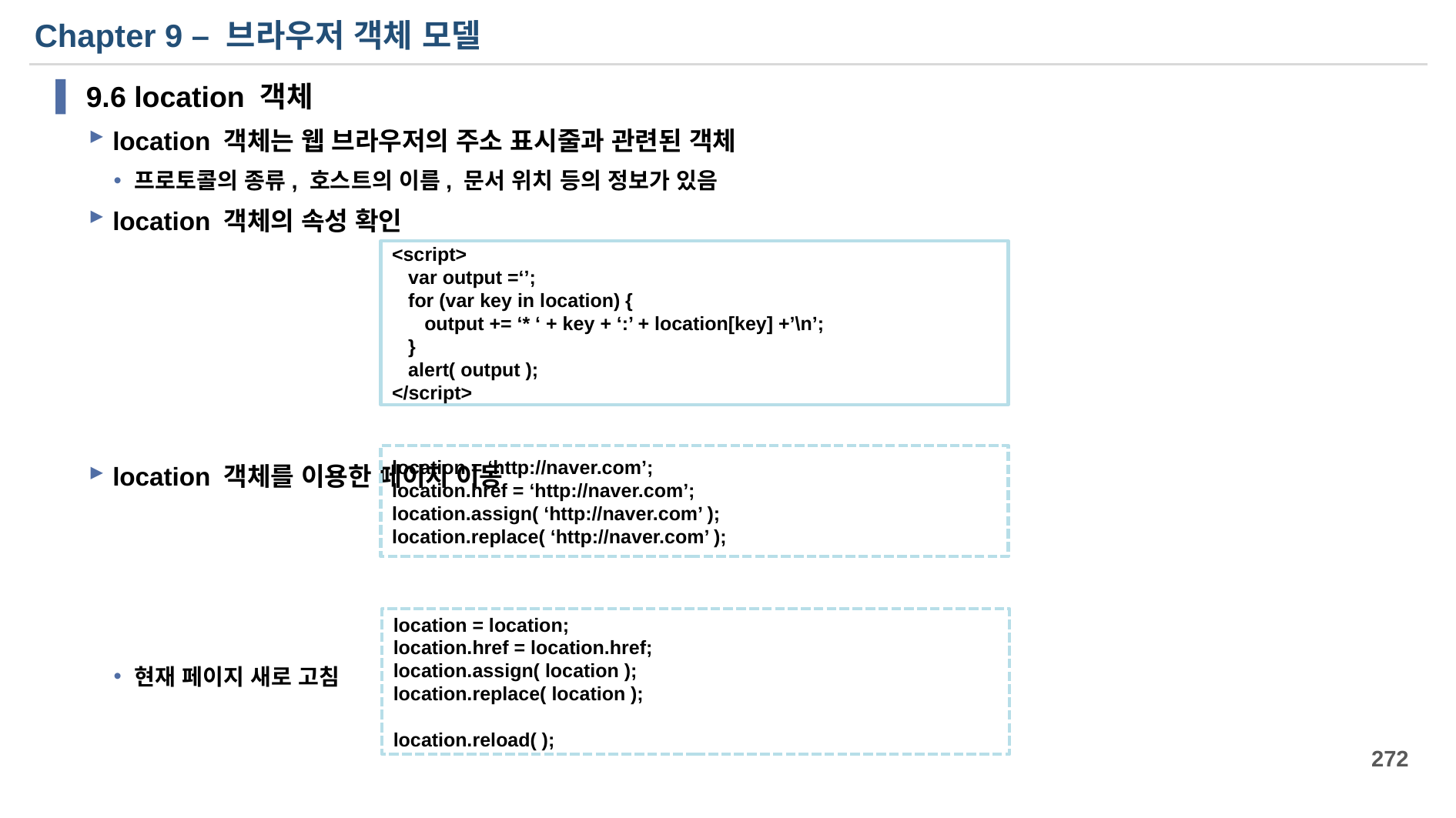

# Chapter 9 – 브라우저 객체 모델
9.6 location 객체
location 객체는 웹 브라우저의 주소 표시줄과 관련된 객체
프로토콜의 종류, 호스트의 이름, 문서 위치 등의 정보가 있음
location 객체의 속성 확인

location 객체를 이용한 페이지 이동

현재 페이지 새로 고침

<script>
   var output =‘’;
   for (var key in location) {
      output += ‘* ‘ + key + ‘:’ + location[key] +’\n’;
   }
   alert( output );
</script>
location = ‘http://naver.com’;
location.href = ‘http://naver.com’;
location.assign( ‘http://naver.com’ );
location.replace( ‘http://naver.com’ );
location = location;
location.href = location.href;
location.assign( location );
location.replace( location );

location.reload( );
272